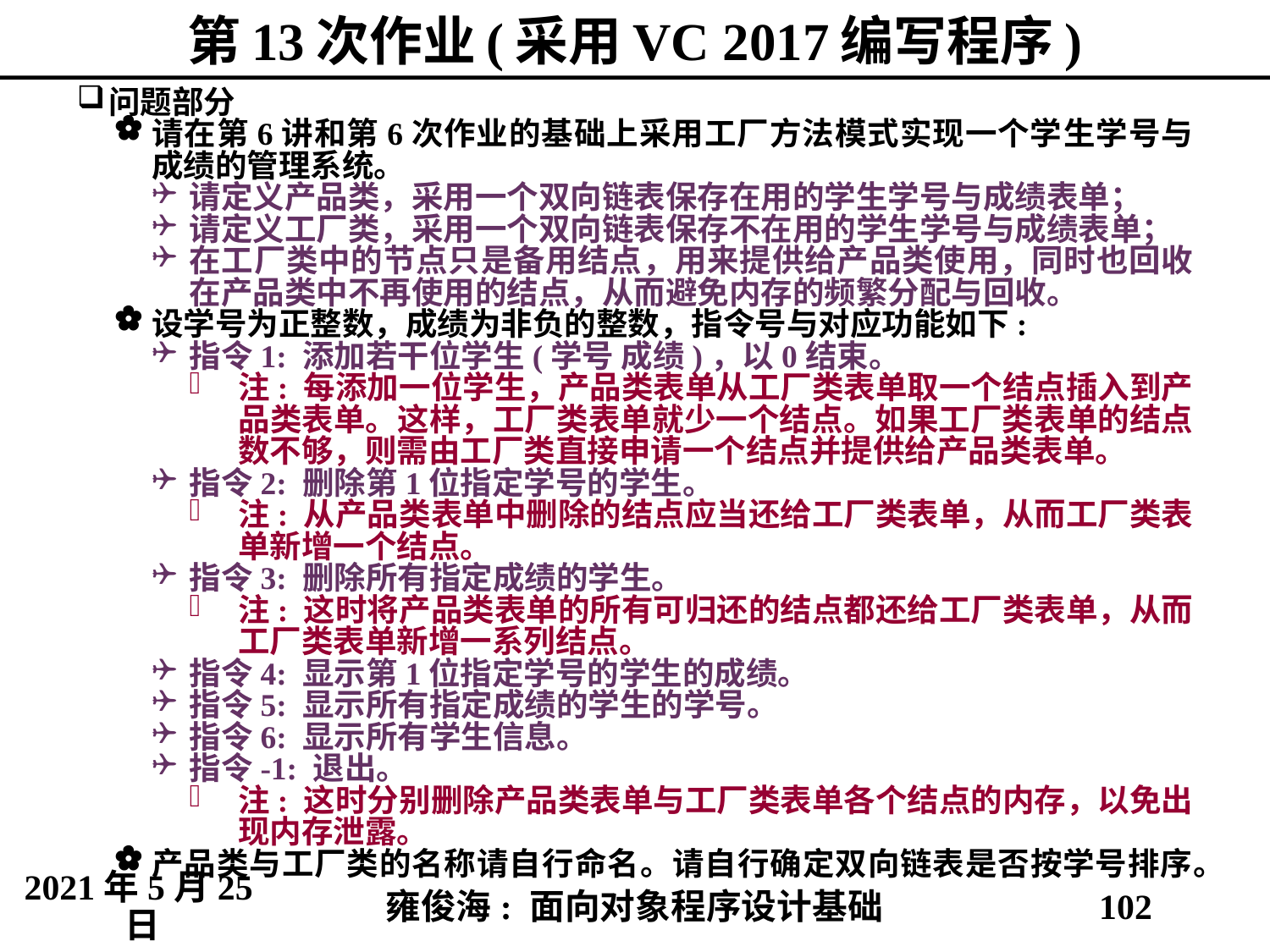

# 第13次作业(采用VC 2017编写程序)

问题部分
请在第6讲和第6次作业的基础上采用工厂方法模式实现一个学生学号与成绩的管理系统。
请定义产品类，采用一个双向链表保存在用的学生学号与成绩表单；
请定义工厂类，采用一个双向链表保存不在用的学生学号与成绩表单；
在工厂类中的节点只是备用结点，用来提供给产品类使用，同时也回收在产品类中不再使用的结点，从而避免内存的频繁分配与回收。
设学号为正整数，成绩为非负的整数，指令号与对应功能如下:
指令1: 添加若干位学生(学号 成绩)，以0结束。
注: 每添加一位学生，产品类表单从工厂类表单取一个结点插入到产品类表单。这样，工厂类表单就少一个结点。如果工厂类表单的结点数不够，则需由工厂类直接申请一个结点并提供给产品类表单。
指令2: 删除第1位指定学号的学生。
注: 从产品类表单中删除的结点应当还给工厂类表单，从而工厂类表单新增一个结点。
指令3: 删除所有指定成绩的学生。
注: 这时将产品类表单的所有可归还的结点都还给工厂类表单，从而工厂类表单新增一系列结点。
指令4: 显示第1位指定学号的学生的成绩。
指令5: 显示所有指定成绩的学生的学号。
指令6: 显示所有学生信息。
指令-1: 退出。
注: 这时分别删除产品类表单与工厂类表单各个结点的内存，以免出现内存泄露。
产品类与工厂类的名称请自行命名。请自行确定双向链表是否按学号排序。
2021年5月25日
雍俊海: 面向对象程序设计基础
102